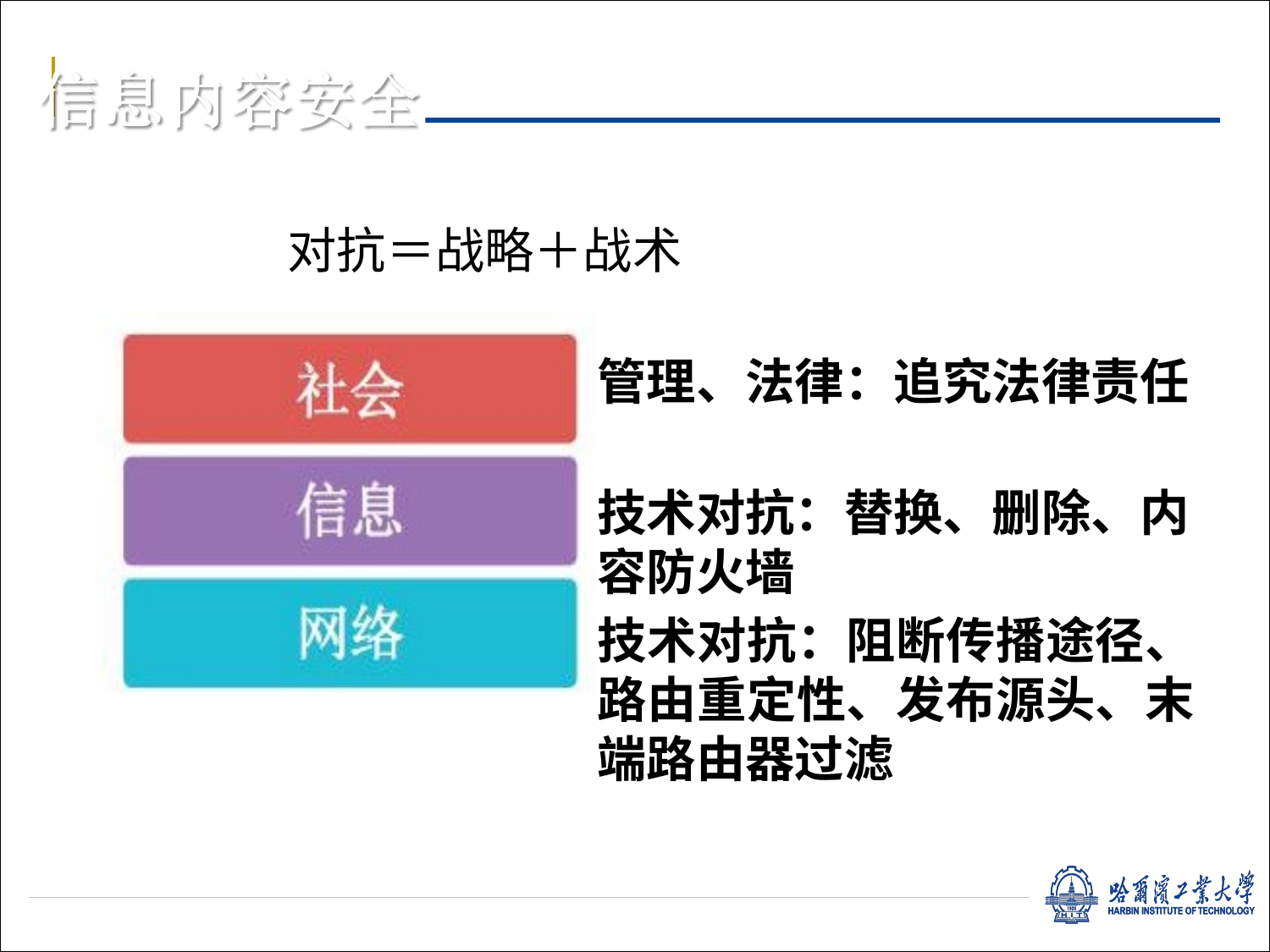

对抗＝战略＋战术

管理、法律：追究法律责任

技术对抗：替换、删除、内 容防火墙
技术对抗：阻断传播途径、 路由重定性、发布源头、末 端路由器过滤